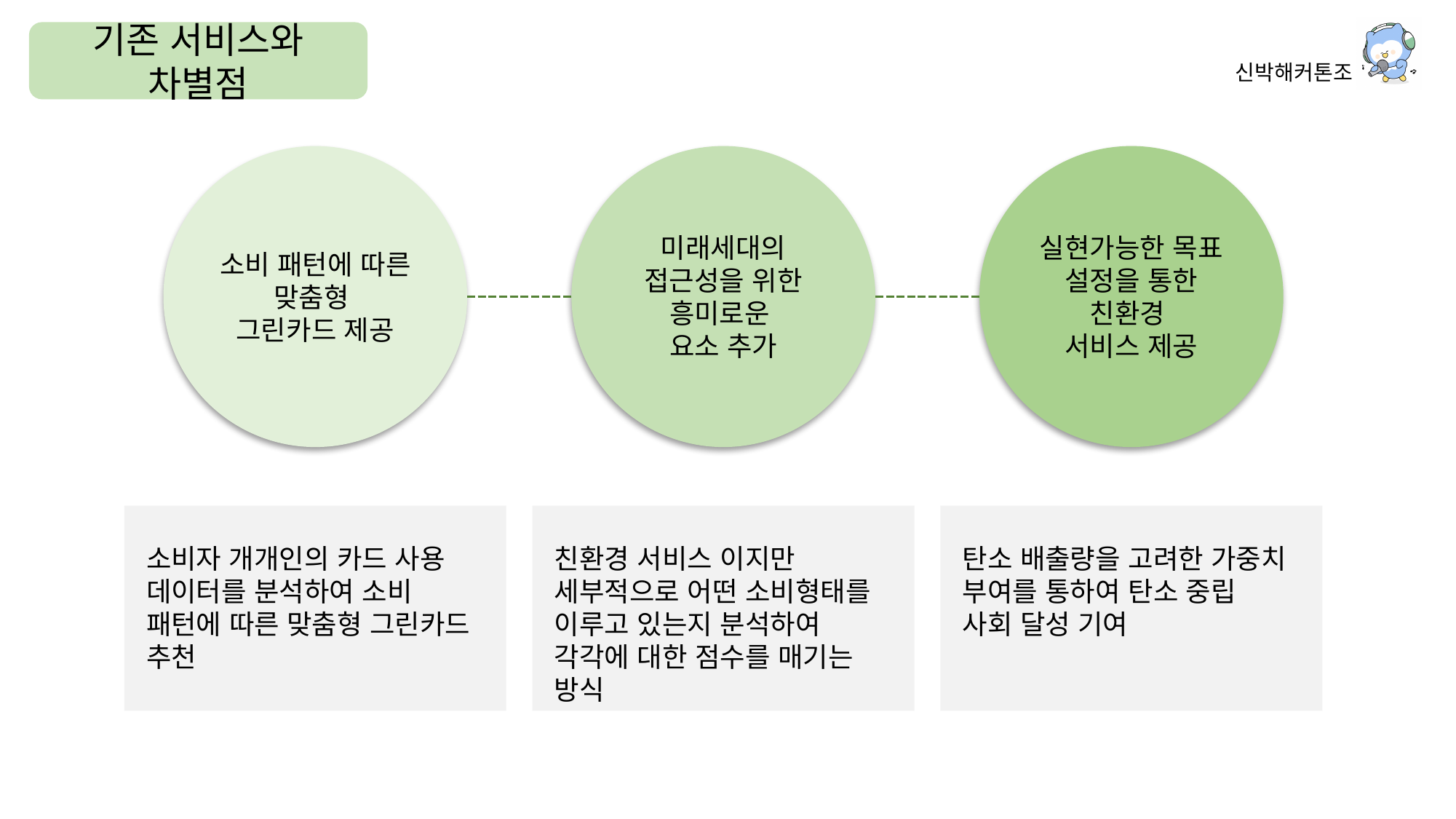

기존 서비스와 차별점
소비 패턴에 따른 맞춤형
그린카드 제공
미래세대의 접근성을 위한 흥미로운
요소 추가
실현가능한 목표 설정을 통한 친환경
서비스 제공

탄소 배출량을 고려한 가중치 부여를 통하여 탄소 중립
사회 달성 기여

친환경 서비스 이지만 세부적으로 어떤 소비형태를 이루고 있는지 분석하여 각각에 대한 점수를 매기는 방식

소비자 개개인의 카드 사용 데이터를 분석하여 소비 패턴에 따른 맞춤형 그린카드 추천